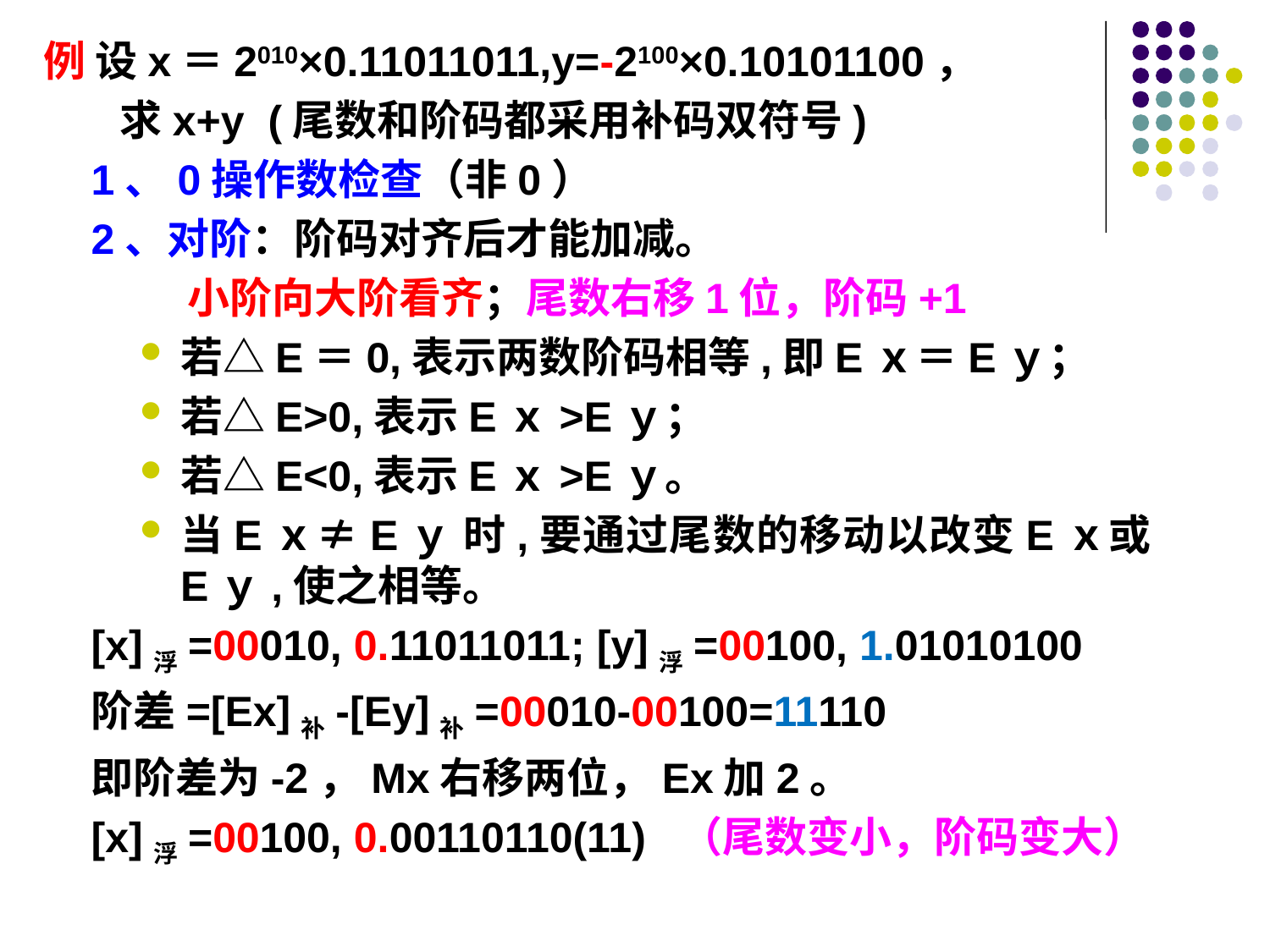

例 设x＝2010×0.11011011,y=-2100×0.10101100，
       求x+y  (尾数和阶码都采用补码双符号)
1、0操作数检查（非0）
2、对阶：阶码对齐后才能加减。
         小阶向大阶看齐；尾数右移1位，阶码+1
若△E＝0,表示两数阶码相等,即Eｘ＝Eｙ；
若△E>0,表示Eｘ>Eｙ；
若△E<0,表示Eｘ>Eｙ。
当Eｘ≠Eｙ 时,要通过尾数的移动以改变Eｘ或Eｙ,使之相等。
[x]浮=00010, 0.11011011; [y]浮=00100, 1.01010100
阶差=[Ex]补-[Ey]补=00010-00100=11110
即阶差为-2，Mx右移两位，Ex加2。
[x]浮=00100, 0.00110110(11)  （尾数变小，阶码变大）